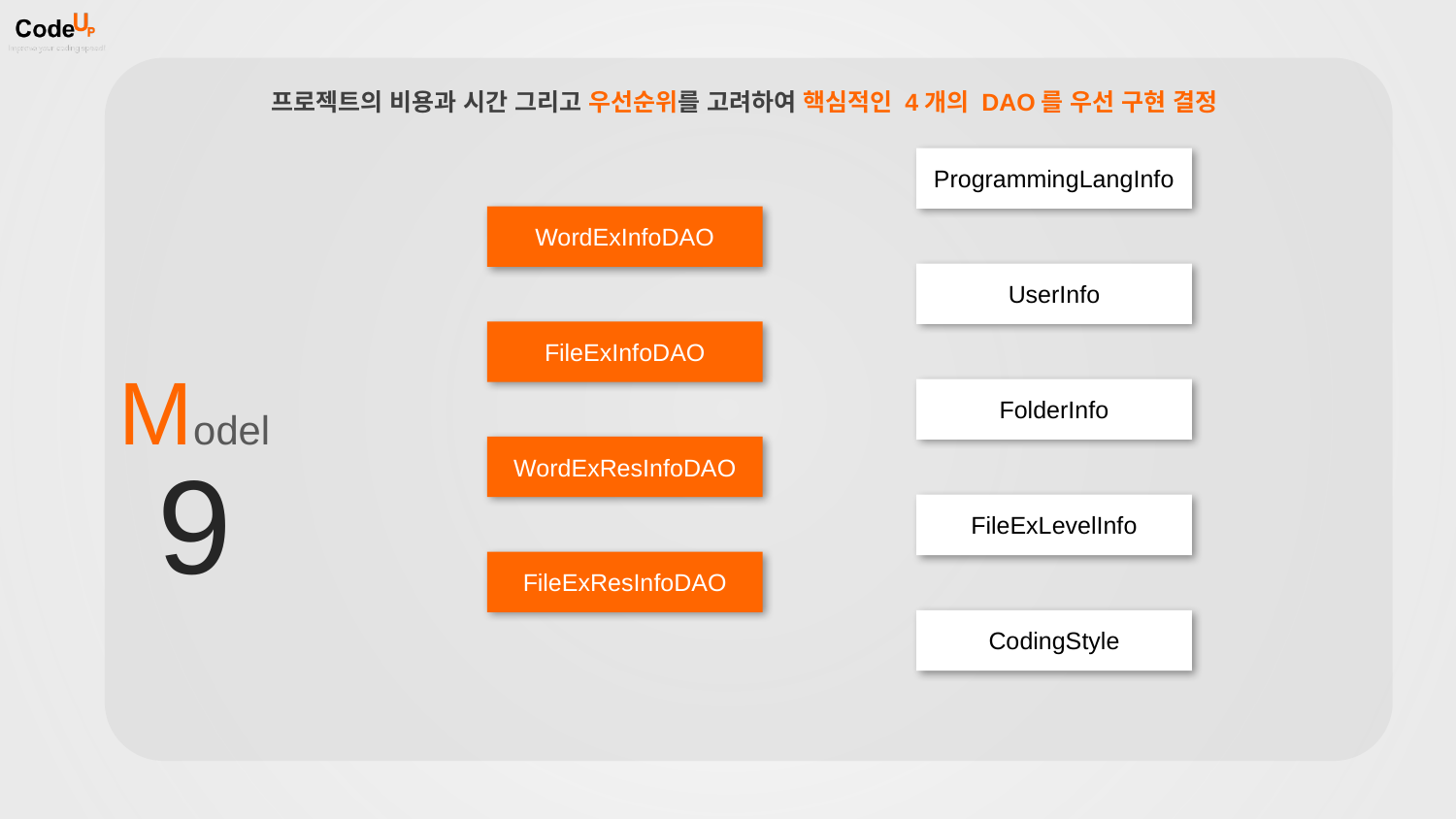

프로젝트의 비용과 시간 그리고 우선순위를 고려하여 핵심적인 4개의 DAO를 우선 구현 결정

ProgrammingLangInfo
WordExInfoDAO
UserInfo
FileExInfoDAO
Model
FolderInfo
WordExResInfoDAO
9
FileExLevelInfo
FileExResInfoDAO
CodingStyle